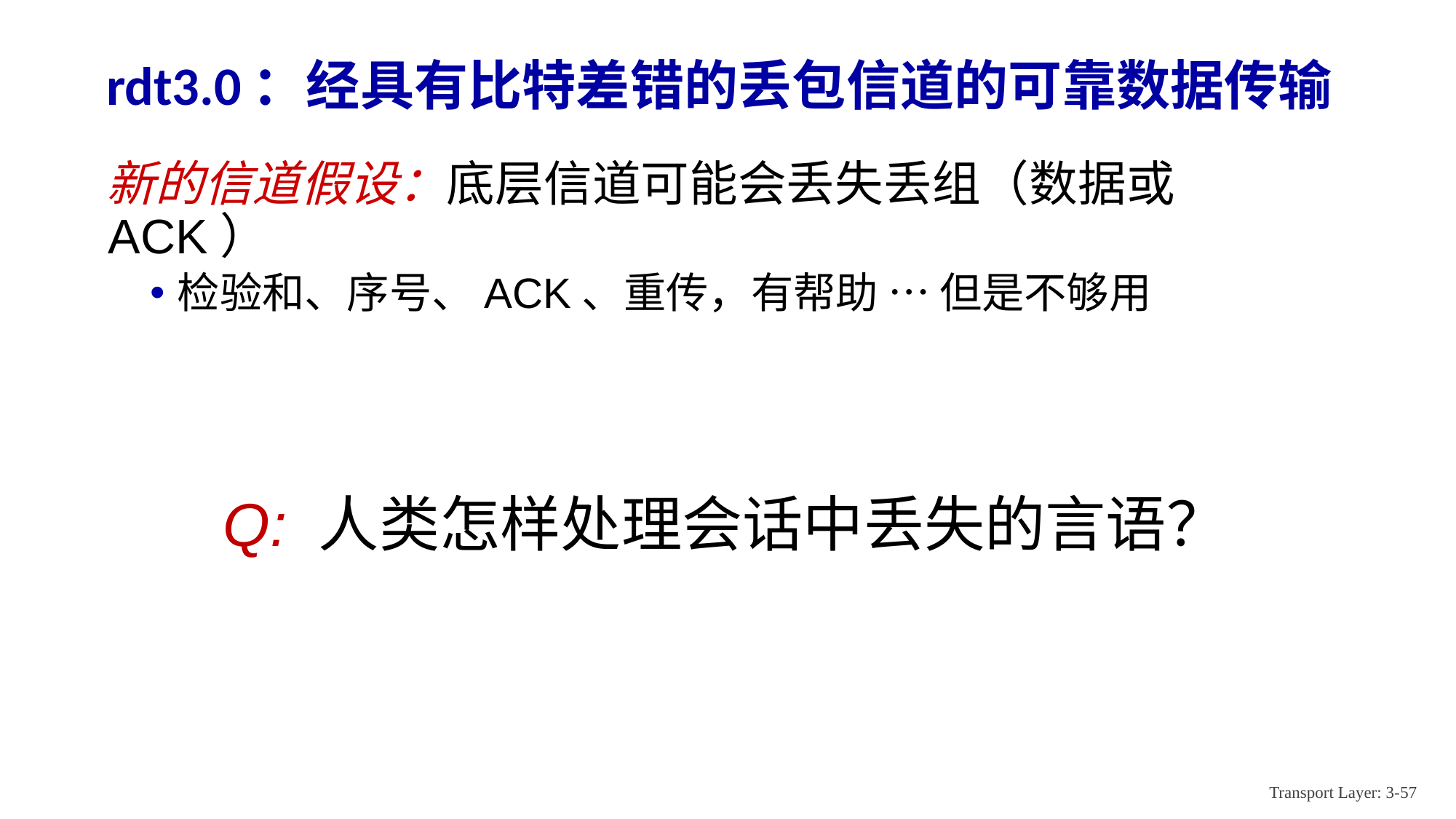

# rdt3.0：经具有比特差错的丢包信道的可靠数据传输
新的信道假设：底层信道可能会丢失丢组（数据或ACK）
检验和、序号、ACK、重传，有帮助 … 但是不够用
Q: 人类怎样处理会话中丢失的言语？
Transport Layer: 3-57